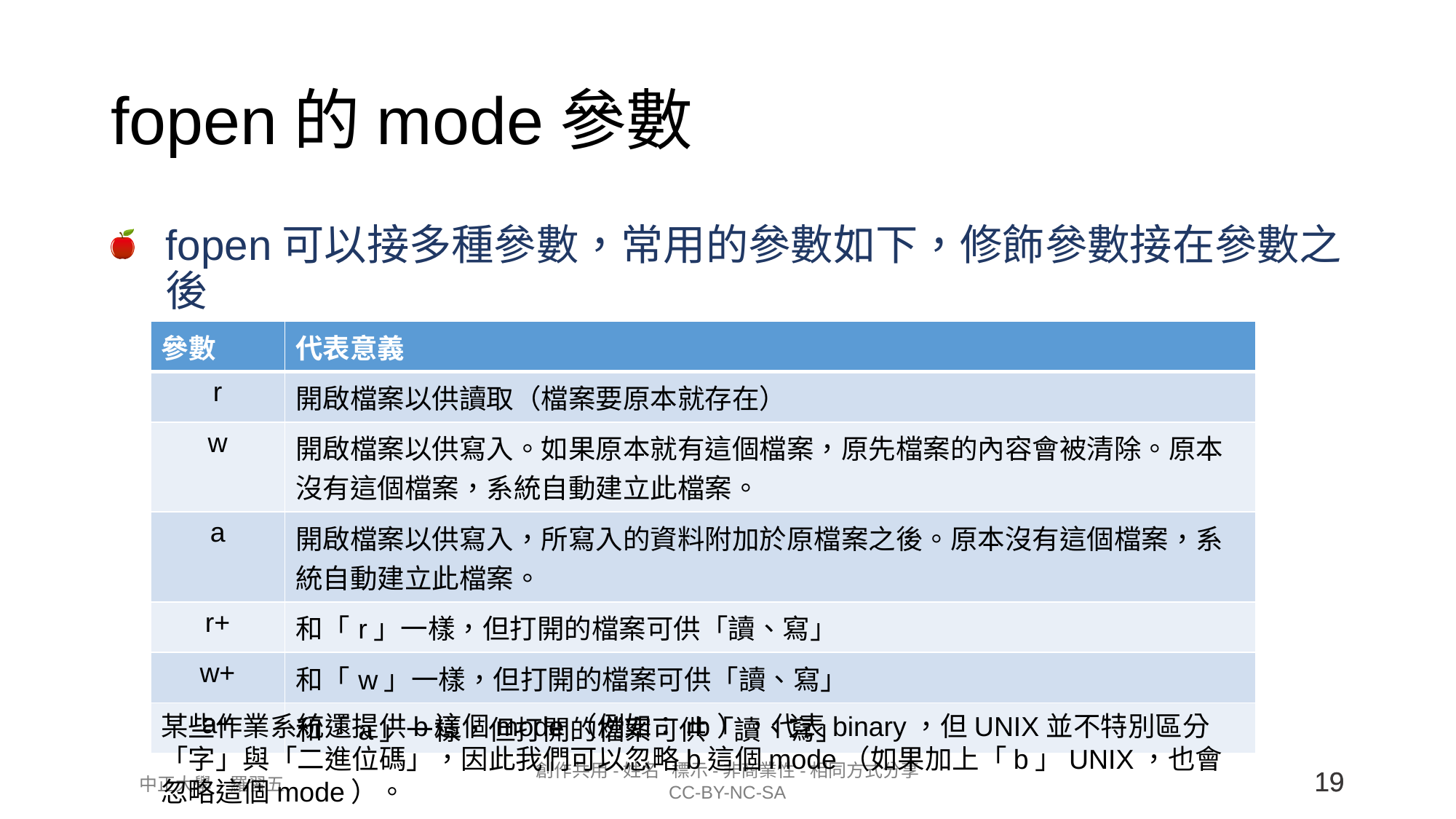

# fopen的mode參數
fopen可以接多種參數，常用的參數如下，修飾參數接在參數之後

| 參數 | 代表意義 |
| --- | --- |
| r | 開啟檔案以供讀取（檔案要原本就存在） |
| w | 開啟檔案以供寫入。如果原本就有這個檔案，原先檔案的內容會被清除。原本沒有這個檔案，系統自動建立此檔案。 |
| a | 開啟檔案以供寫入，所寫入的資料附加於原檔案之後。原本沒有這個檔案，系統自動建立此檔案。 |
| r+ | 和「r」一樣，但打開的檔案可供「讀、寫」 |
| w+ | 和「w」一樣，但打開的檔案可供「讀、寫」 |
| a+ | 和「a」一樣，但打開的檔案可供「讀、寫」 |
某些作業系統還提供b這個mode（例如：rb），代表binary，但UNIX並不特別區分「字」與「二進位碼」，因此我們可以忽略b這個mode（如果加上「b」UNIX，也會忽略這個mode）。